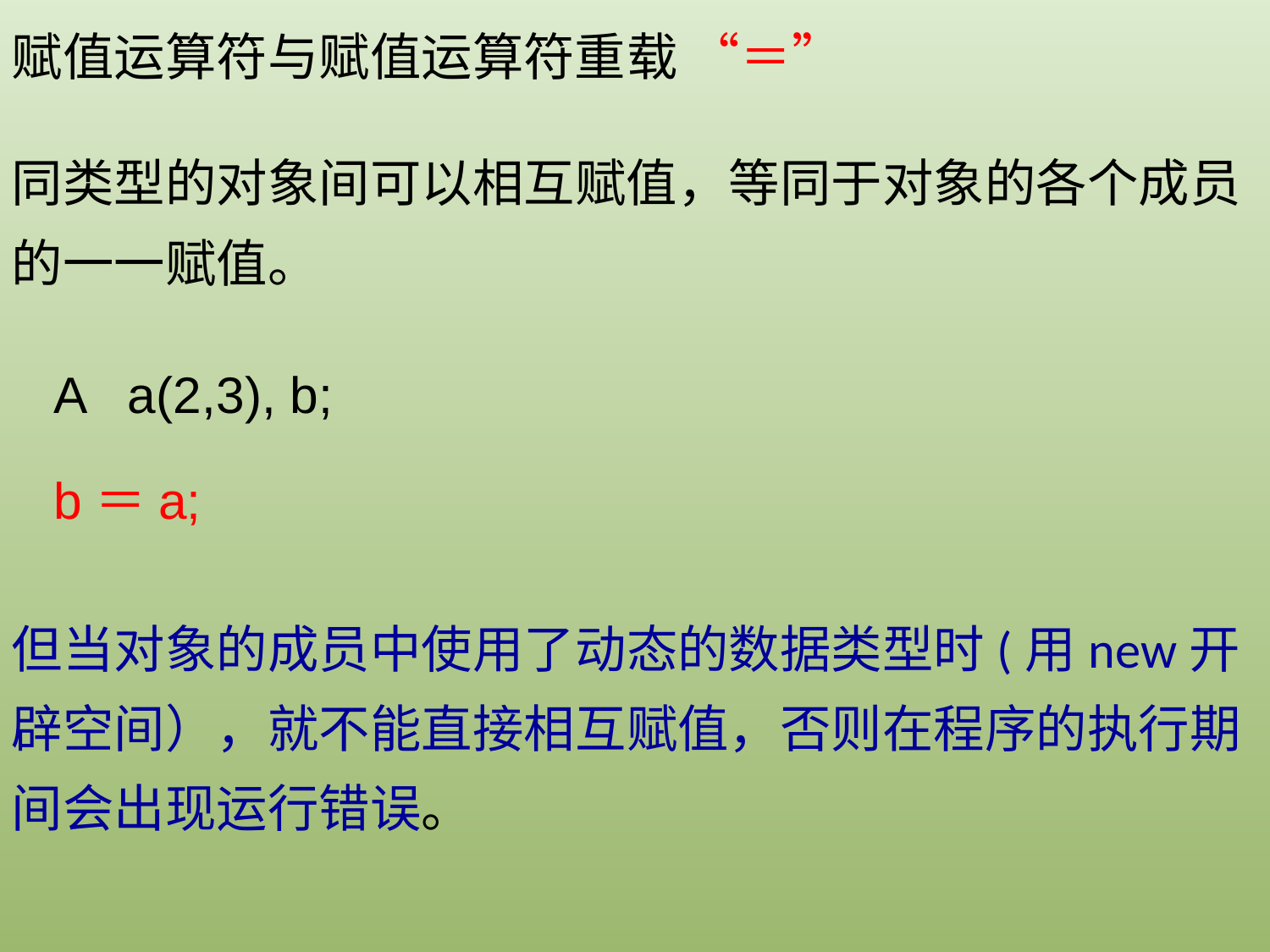

赋值运算符与赋值运算符重载 “＝”
同类型的对象间可以相互赋值，等同于对象的各个成员的一一赋值。
A   a(2,3), b;
b＝a;
但当对象的成员中使用了动态的数据类型时(用new开辟空间），就不能直接相互赋值，否则在程序的执行期间会出现运行错误。
873